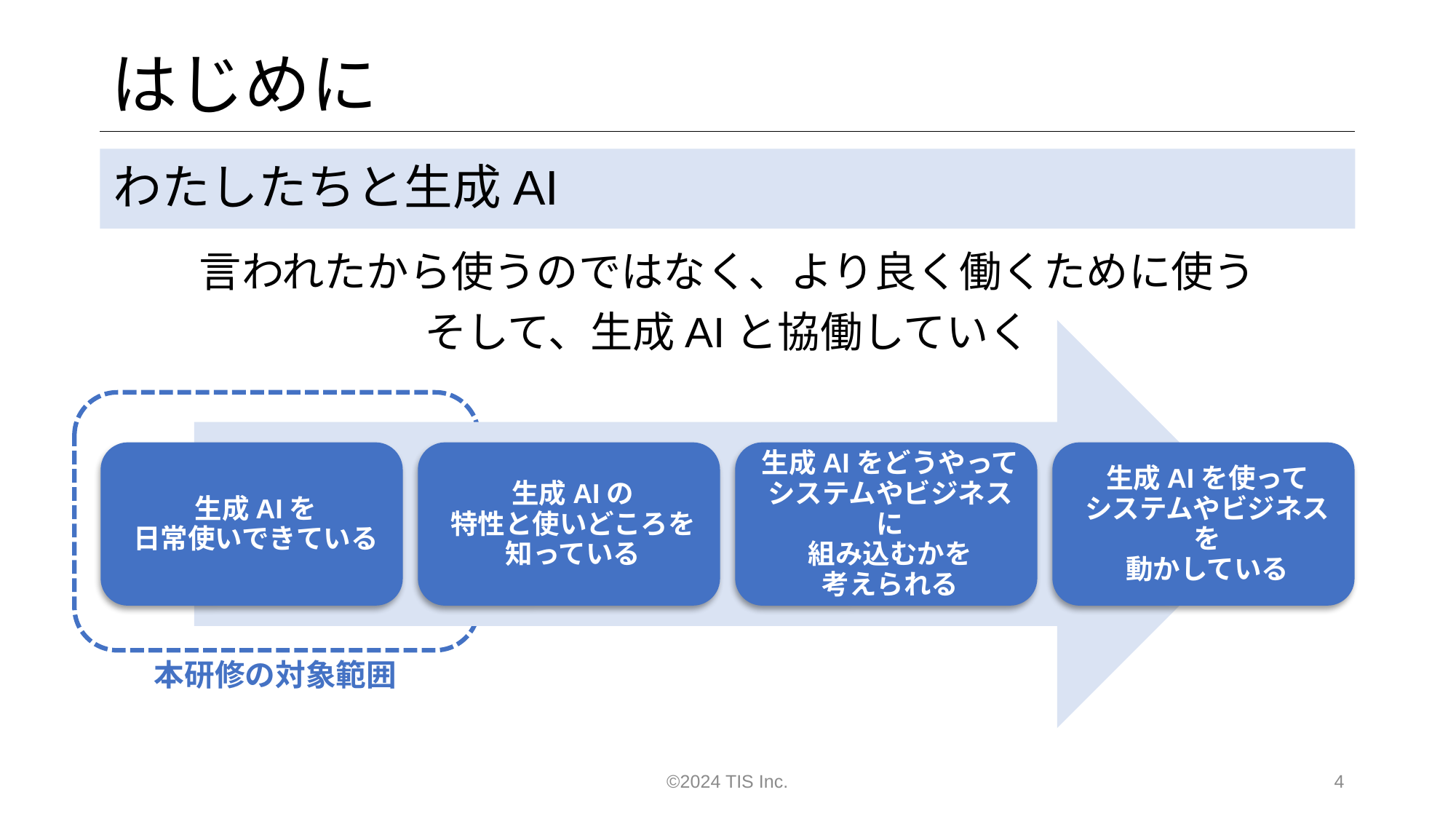

# はじめに
わたしたちと生成AI
言われたから使うのではなく、より良く働くために使う
そして、生成AIと協働していく
生成AIを
日常使いできている
生成AIの
特性と使いどころを知っている
生成AIをどうやって
システムやビジネスに
組み込むかを
考えられる
生成AIを使って
システムやビジネスを
動かしている

本研修の対象範囲
©2024 TIS Inc.
4